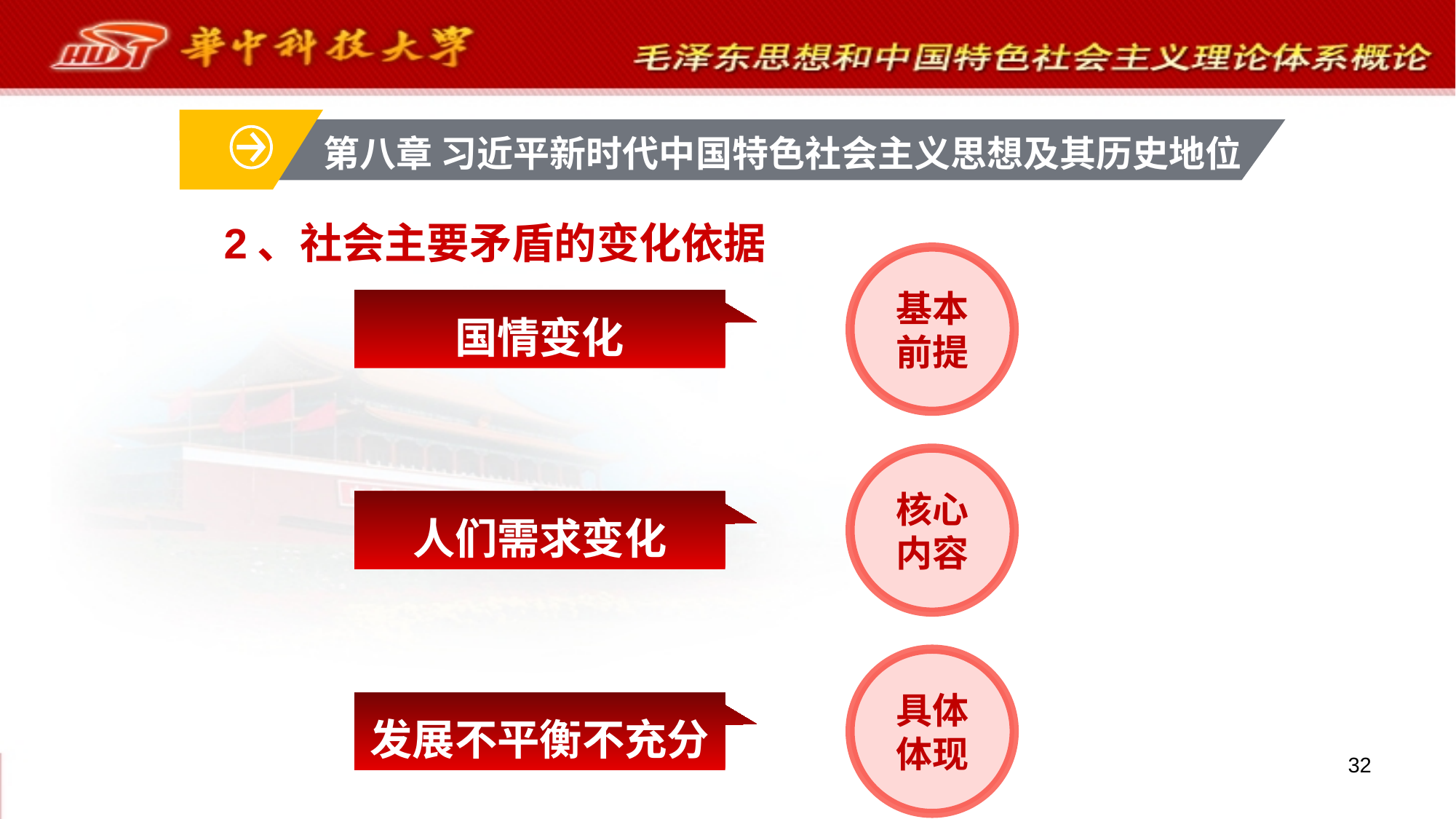

第八章 习近平新时代中国特色社会主义思想及其历史地位
2、社会主要矛盾的变化依据
基本
前提

国情变化
核心
内容

人们需求变化
具体
体现

发展不平衡不充分
32